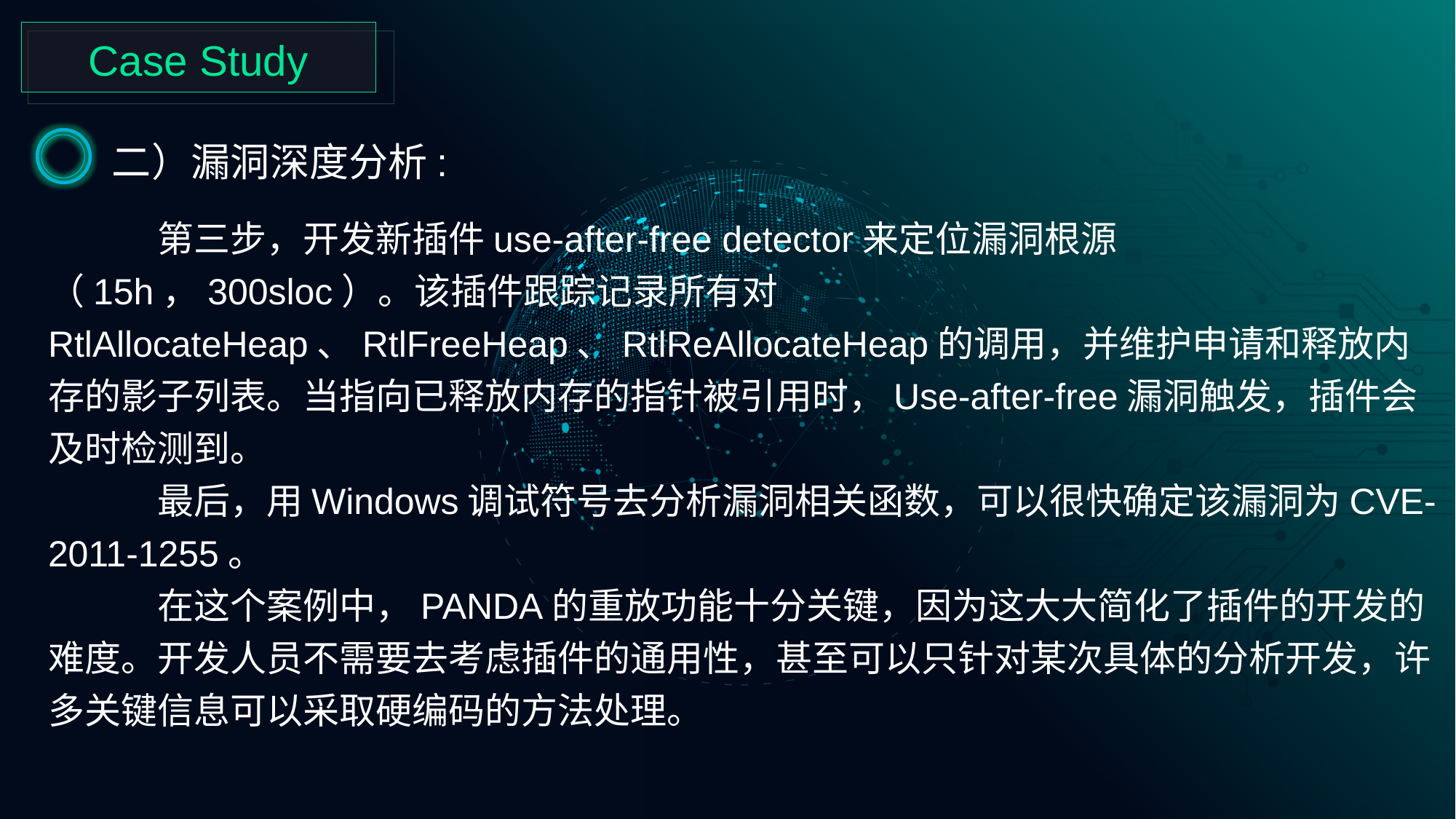

Case Study

二）漏洞深度分析:
	第三步，开发新插件use-after-free detector来定位漏洞根源（15h，300sloc）。该插件跟踪记录所有对RtlAllocateHeap、RtlFreeHeap、RtlReAllocateHeap的调用，并维护申请和释放内存的影子列表。当指向已释放内存的指针被引用时，Use-after-free漏洞触发，插件会及时检测到。
	最后，用Windows调试符号去分析漏洞相关函数，可以很快确定该漏洞为CVE-2011-1255。
	在这个案例中，PANDA的重放功能十分关键，因为这大大简化了插件的开发的难度。开发人员不需要去考虑插件的通用性，甚至可以只针对某次具体的分析开发，许多关键信息可以采取硬编码的方法处理。